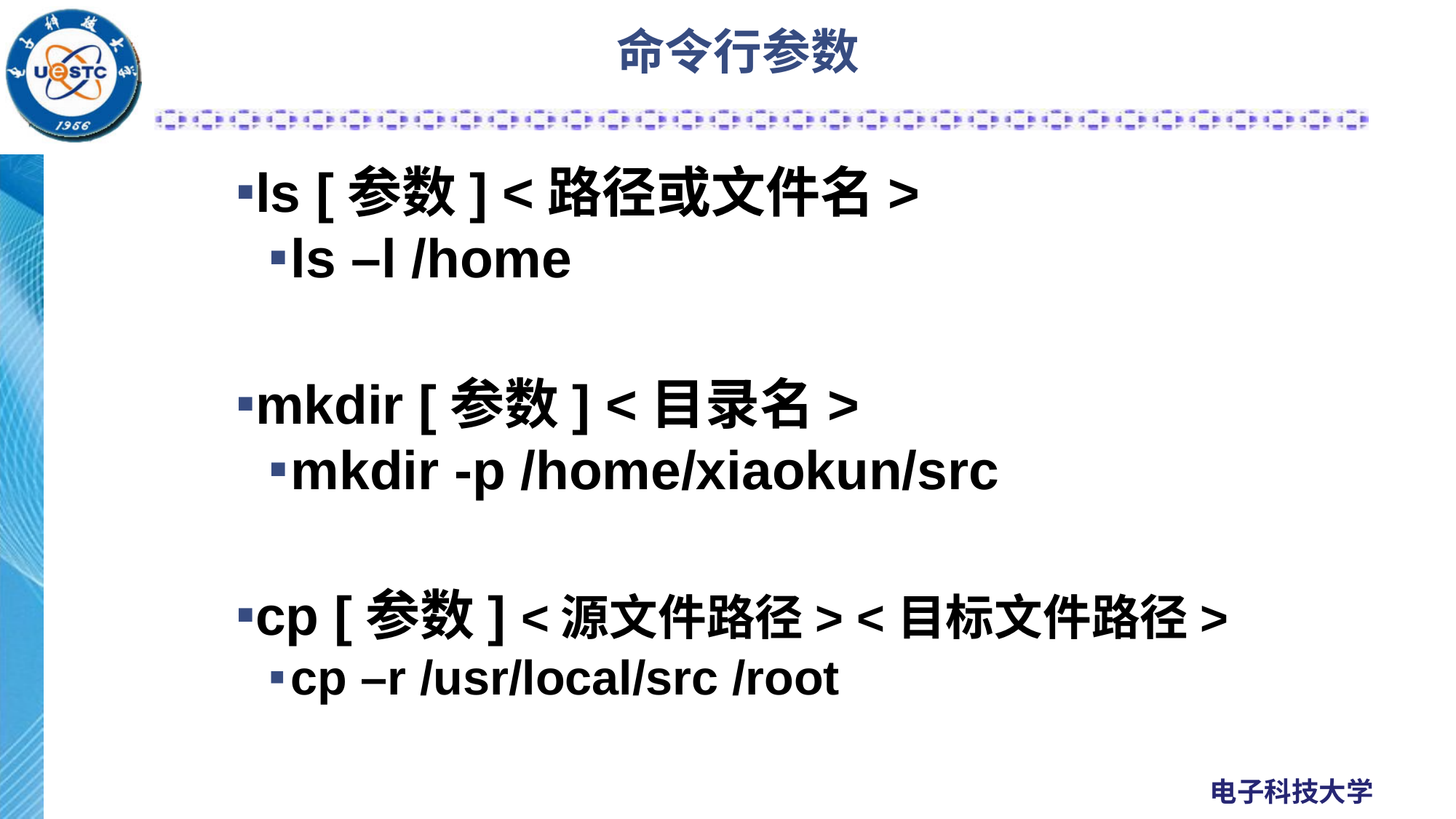

# 命令行参数
ls [参数] <路径或文件名>
ls –l /home

mkdir [参数] <目录名>
mkdir -p /home/xiaokun/src

cp [参数] <源文件路径> <目标文件路径>
cp –r /usr/local/src /root